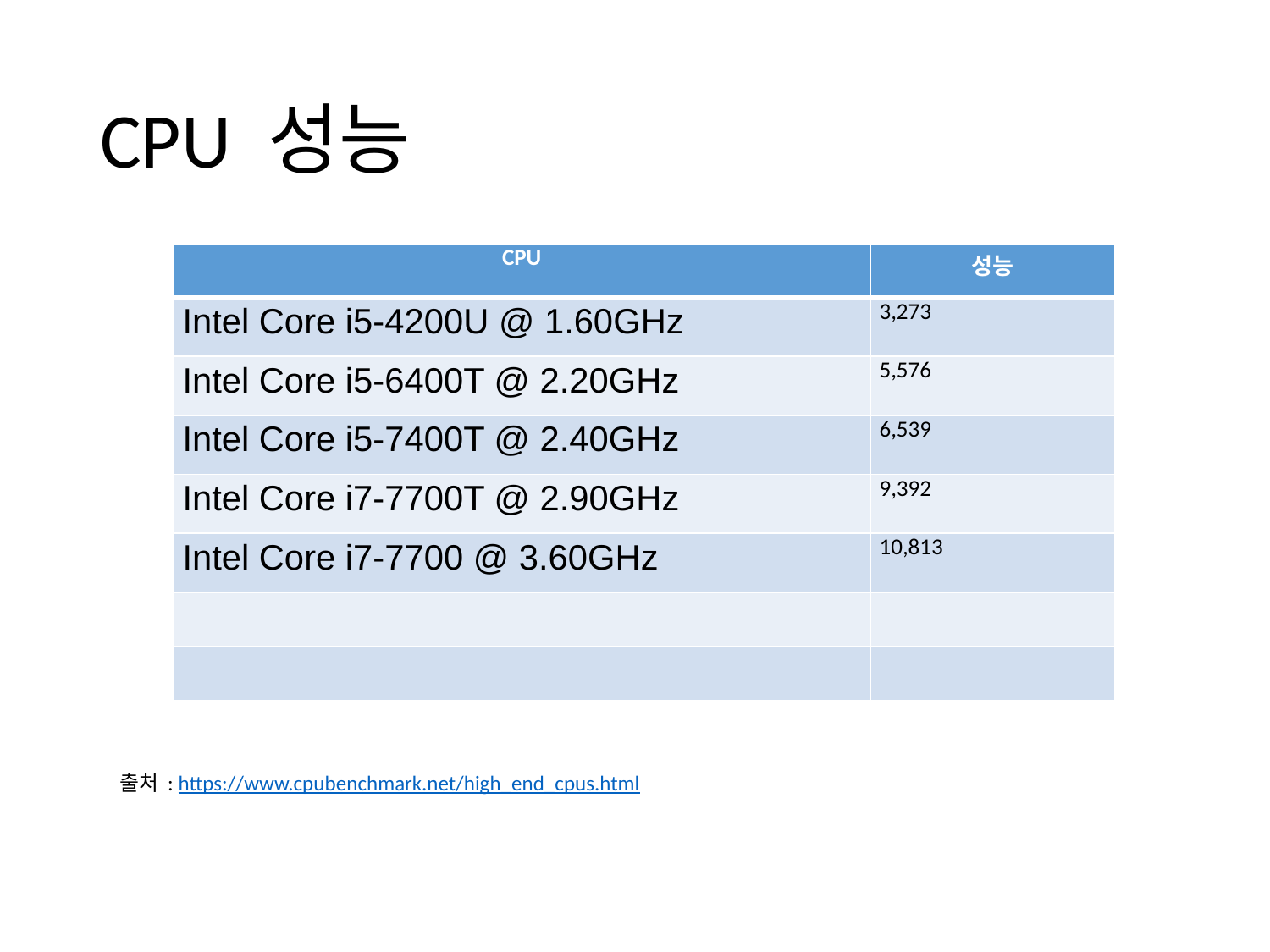

# CPU 성능
| CPU | 성능 |
| --- | --- |
| Intel Core i5-4200U @ 1.60GHz | 3,273 |
| Intel Core i5-6400T @ 2.20GHz | 5,576 |
| Intel Core i5-7400T @ 2.40GHz | 6,539 |
| Intel Core i7-7700T @ 2.90GHz | 9,392 |
| Intel Core i7-7700 @ 3.60GHz | 10,813 |
|  |  |
|  |  |

출처 : https://www.cpubenchmark.net/high_end_cpus.html